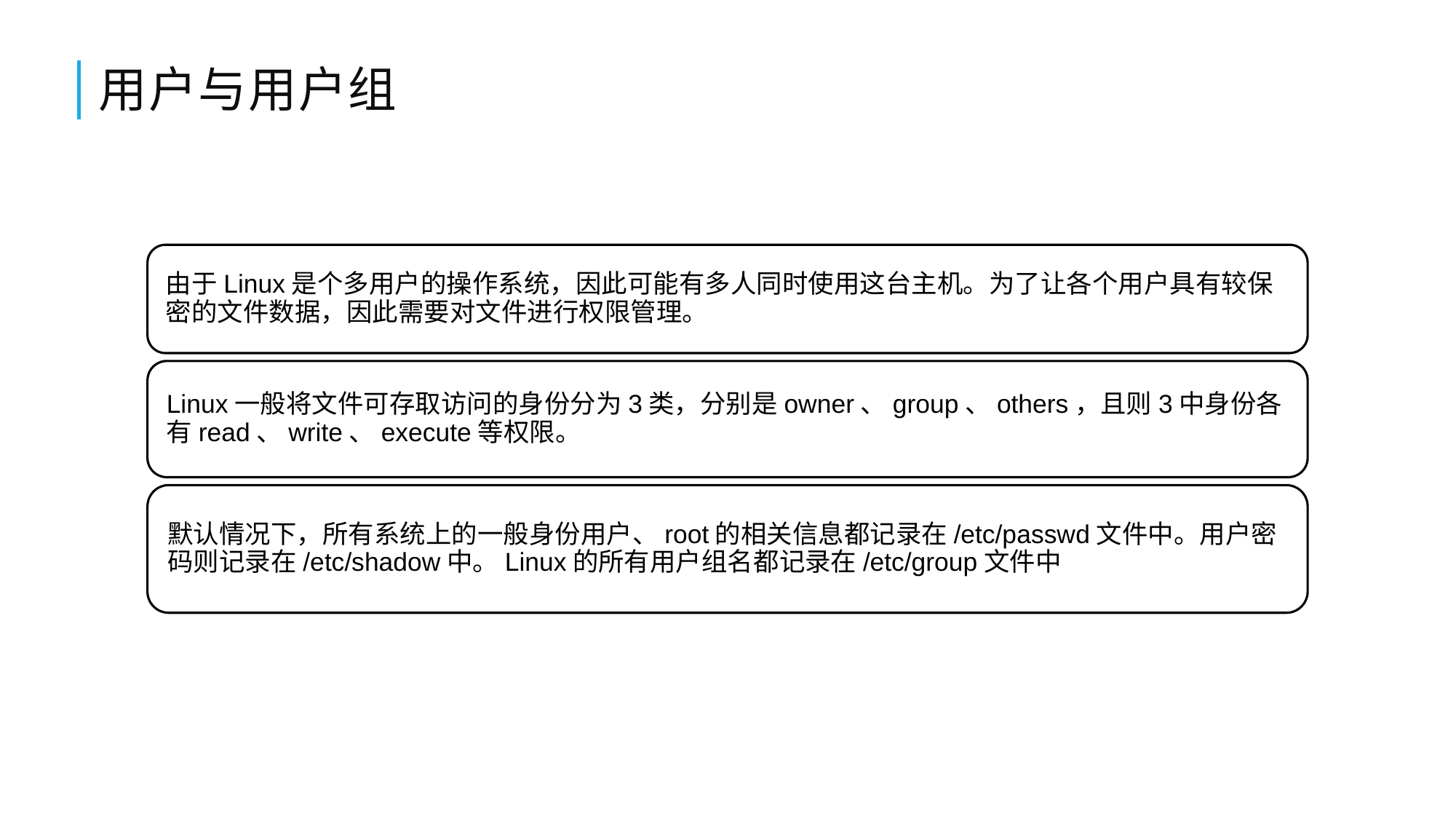

# 用户与用户组
由于Linux是个多用户的操作系统，因此可能有多人同时使用这台主机。为了让各个用户具有较保密的文件数据，因此需要对文件进行权限管理。
Linux一般将文件可存取访问的身份分为3类，分别是owner、group、others，且则3中身份各有read、write、execute等权限。
默认情况下，所有系统上的一般身份用户、root的相关信息都记录在/etc/passwd文件中。用户密码则记录在/etc/shadow中。Linux的所有用户组名都记录在/etc/group文件中